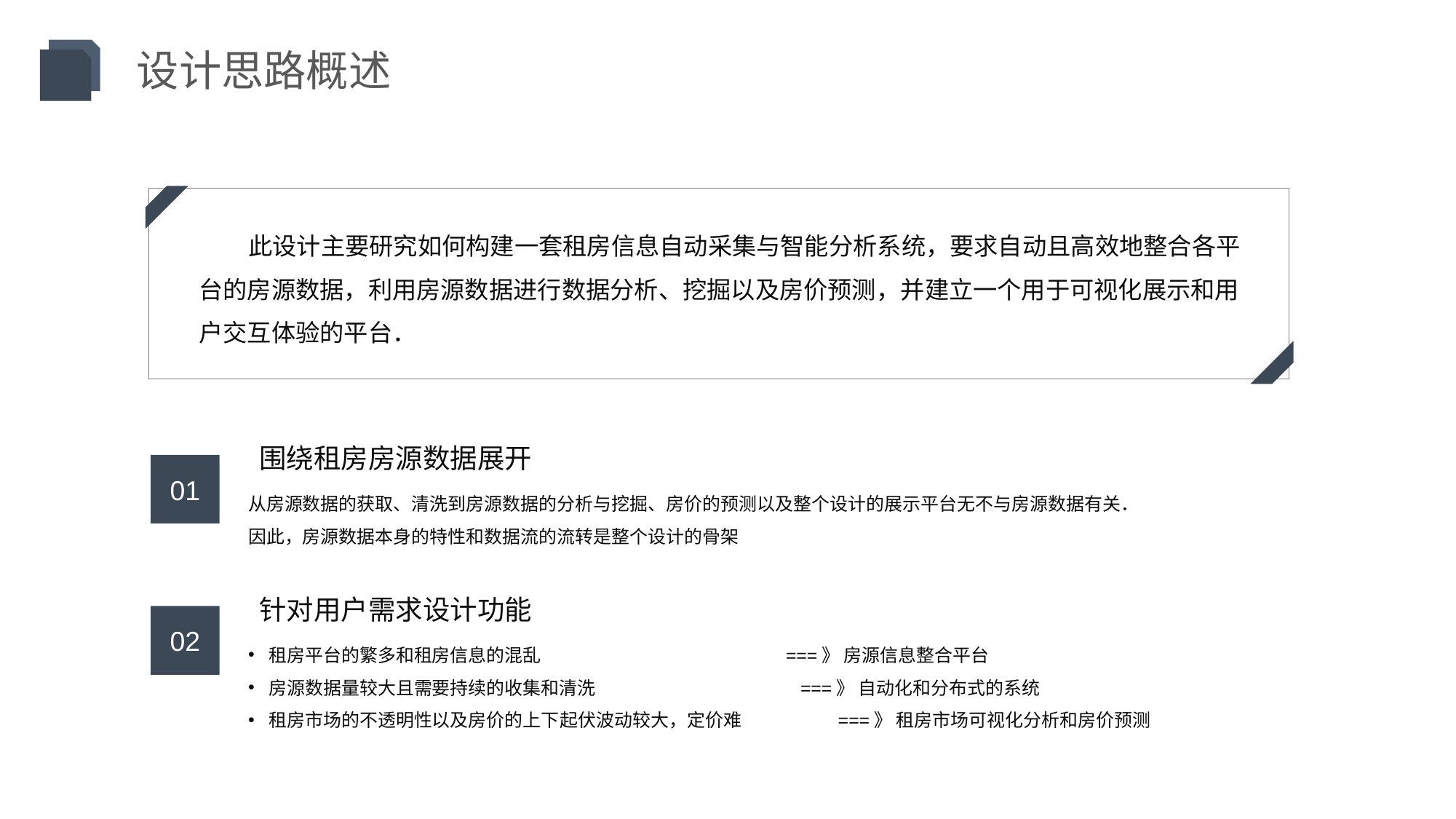

设计思路概述

        此设计主要研究如何构建一套租房信息自动采集与智能分析系统，要求自动且高效地整合各平台的房源数据，利用房源数据进行数据分析、挖掘以及房价预测，并建立一个用于可视化展示和用户交互体验的平台．

围绕租房房源数据展开

从房源数据的获取、清洗到房源数据的分析与挖掘、房价的预测以及整个设计的展示平台无不与房源数据有关．
因此，房源数据本身的特性和数据流的流转是整个设计的骨架
01
针对用户需求设计功能
租房平台的繁多和租房信息的混乱                                                            ===》 房源信息整合平台
房源数据量较大且需要持续的收集和清洗                                                  ===》 自动化和分布式的系统
租房市场的不透明性以及房价的上下起伏波动较大，定价难                       ===》 租房市场可视化分析和房价预测
02